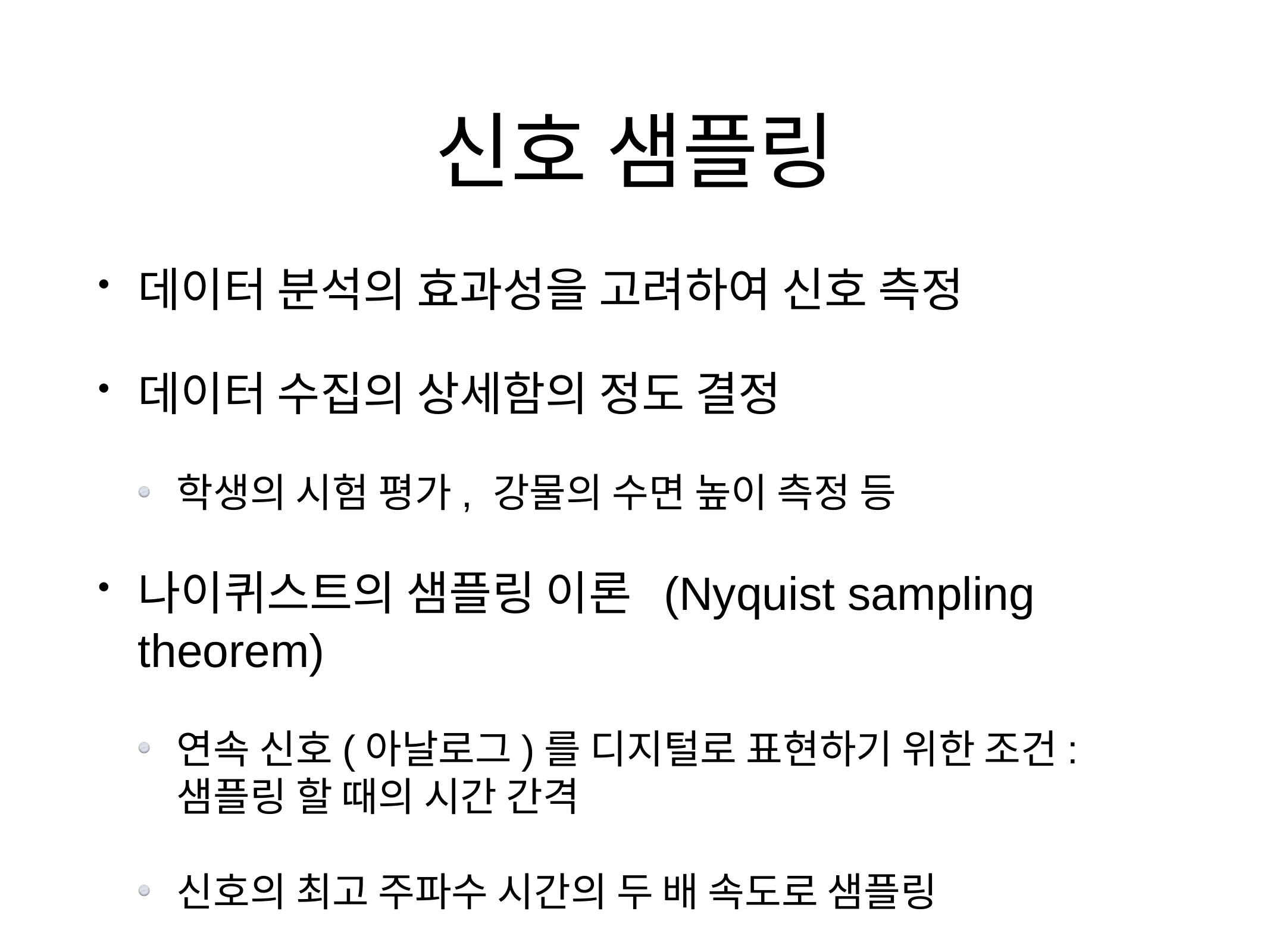

# 신호 샘플링
데이터 분석의 효과성을 고려하여 신호 측정
데이터 수집의 상세함의 정도 결정
학생의 시험 평가, 강물의 수면 높이 측정 등
나이퀴스트의 샘플링 이론  (Nyquist sampling theorem)
연속 신호(아날로그)를 디지털로 표현하기 위한 조건: 샘플링 할 때의 시간 간격
신호의 최고 주파수 시간의 두 배 속도로 샘플링
44